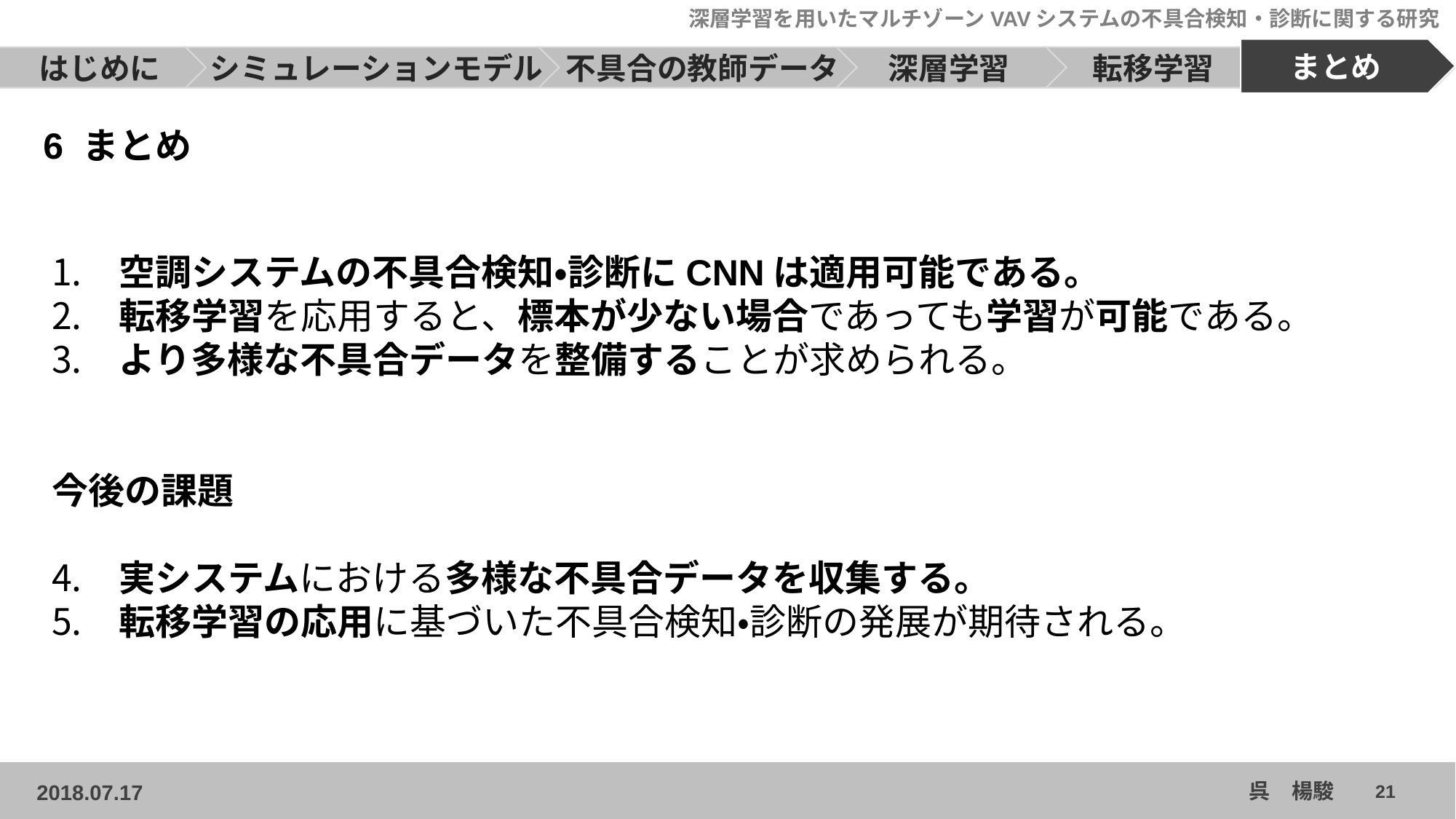

6 まとめ
　空調システムの不具合検知・診断にCNNは適用可能である。
　転移学習を応用すると、標本が少ない場合であっても学習が可能である。
　より多様な不具合データを整備することが求められる。

今後の課題

　実システムにおける多様な不具合データを収集する。
　転移学習の応用に基づいた不具合検知・診断の発展が期待される。